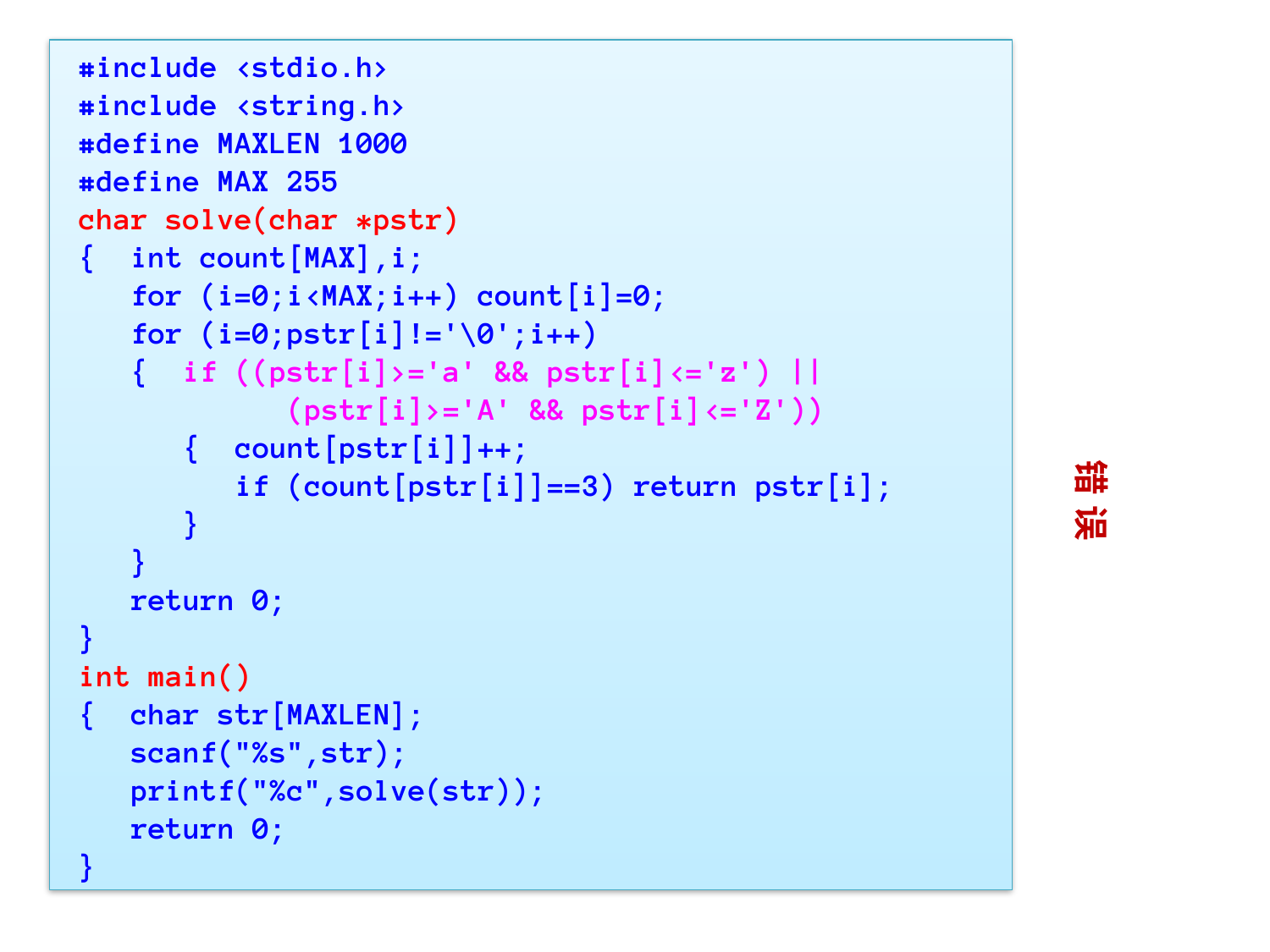

#include <stdio.h>
#include <string.h>
#define MAXLEN 1000
#define MAX 255
char solve(char *pstr)
{  int count[MAX],i;
   for (i=0;i<MAX;i++) count[i]=0;
   for (i=0;pstr[i]!='\0';i++)
   {  if ((pstr[i]>='a' && pstr[i]<='z') ||
            (pstr[i]>='A' && pstr[i]<='Z'))
      {  count[pstr[i]]++;
         if (count[pstr[i]]==3) return pstr[i];
      }
   }
   return 0;
}
int main()
{  char str[MAXLEN];
   scanf("%s",str);
   printf("%c",solve(str));
   return 0;
}
错误